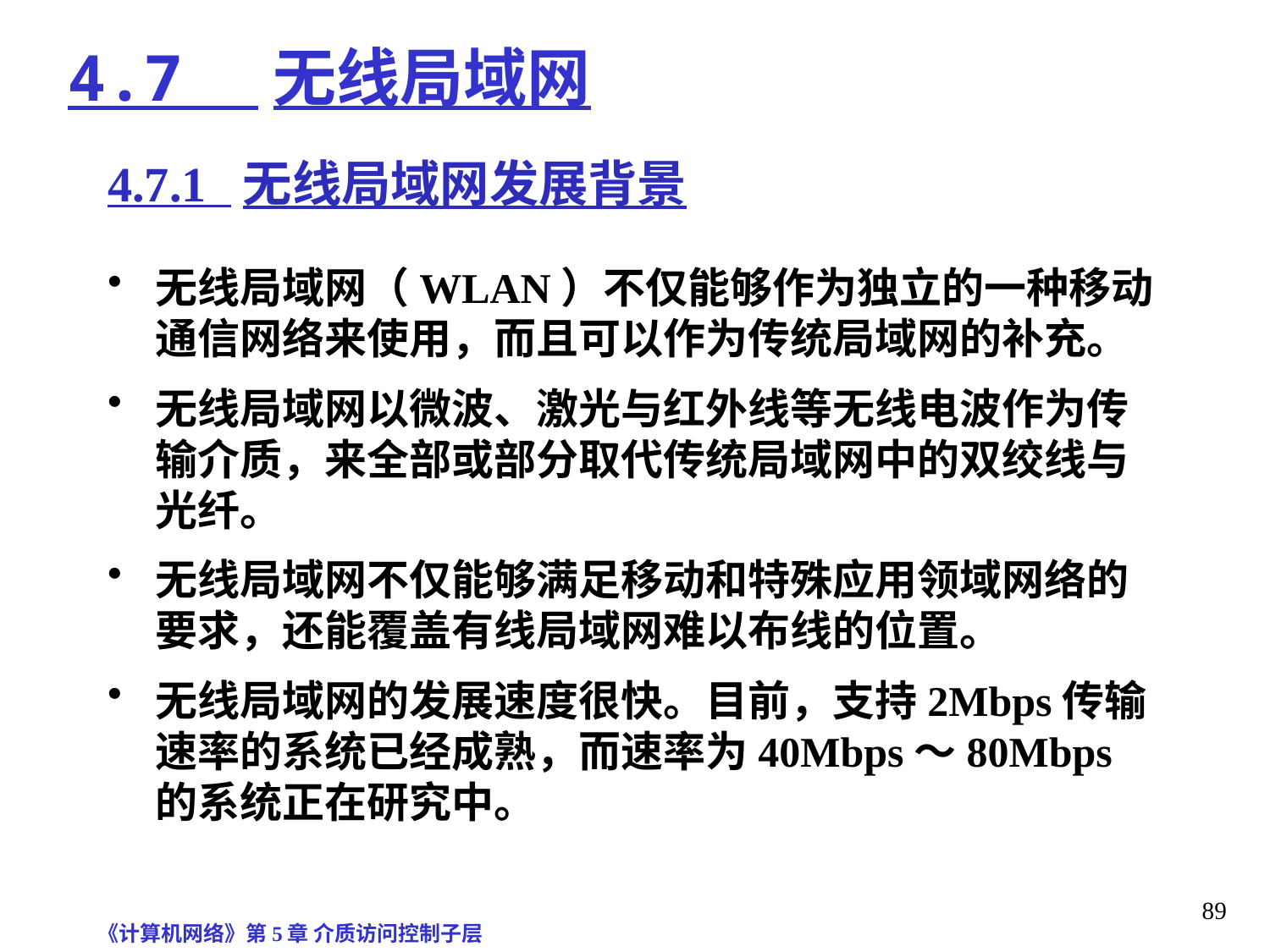

# 4.7  无线局域网
4.7.1  无线局域网发展背景

无线局域网（WLAN）不仅能够作为独立的一种移动通信网络来使用，而且可以作为传统局域网的补充。
无线局域网以微波、激光与红外线等无线电波作为传输介质，来全部或部分取代传统局域网中的双绞线与光纤。
无线局域网不仅能够满足移动和特殊应用领域网络的要求，还能覆盖有线局域网难以布线的位置。
无线局域网的发展速度很快。目前，支持2Mbps传输速率的系统已经成熟，而速率为40Mbps～80Mbps的系统正在研究中。

《计算机网络》第5章 介质访问控制子层
89